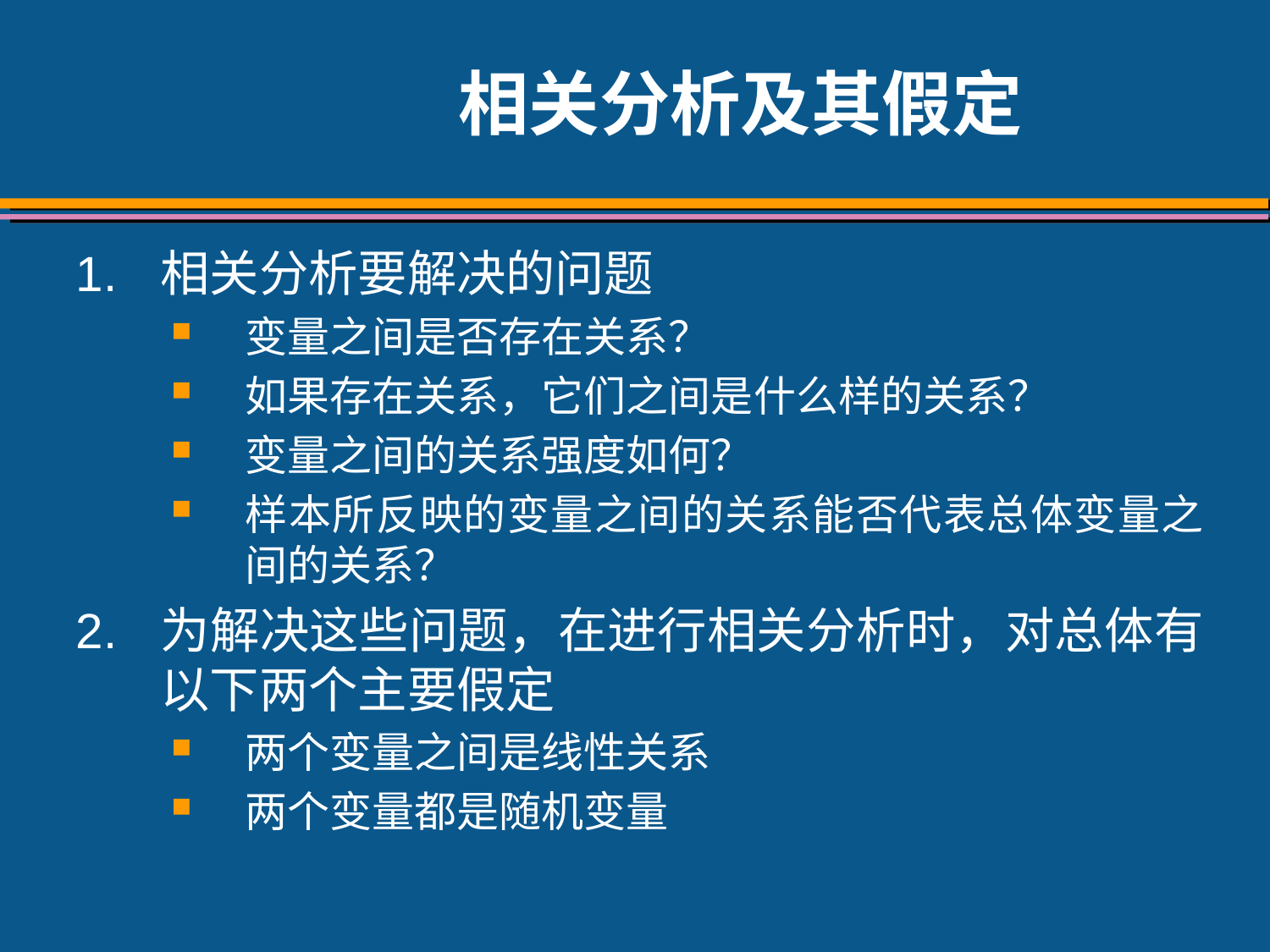

# 相关分析及其假定
相关分析要解决的问题
变量之间是否存在关系？
如果存在关系，它们之间是什么样的关系？
变量之间的关系强度如何？
样本所反映的变量之间的关系能否代表总体变量之间的关系？
为解决这些问题，在进行相关分析时，对总体有以下两个主要假定
两个变量之间是线性关系
两个变量都是随机变量